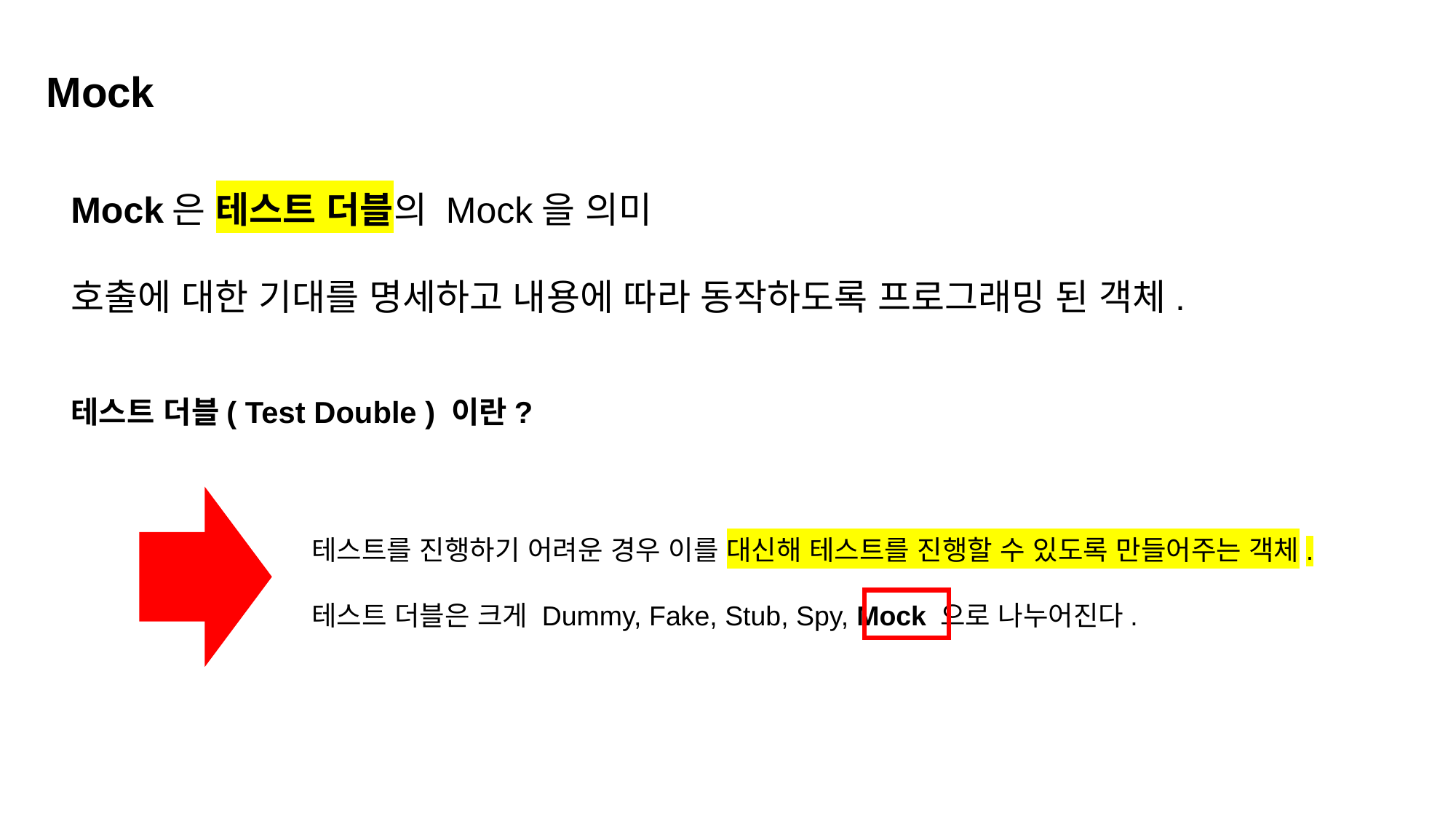

Mock
Mock은 테스트 더블의 Mock을 의미

호출에 대한 기대를 명세하고 내용에 따라 동작하도록 프로그래밍 된 객체.
테스트 더블( Test Double ) 이란?

테스트를 진행하기 어려운 경우 이를 대신해 테스트를 진행할 수 있도록 만들어주는 객체.

테스트 더블은 크게 Dummy, Fake, Stub, Spy, Mock 으로 나누어진다.